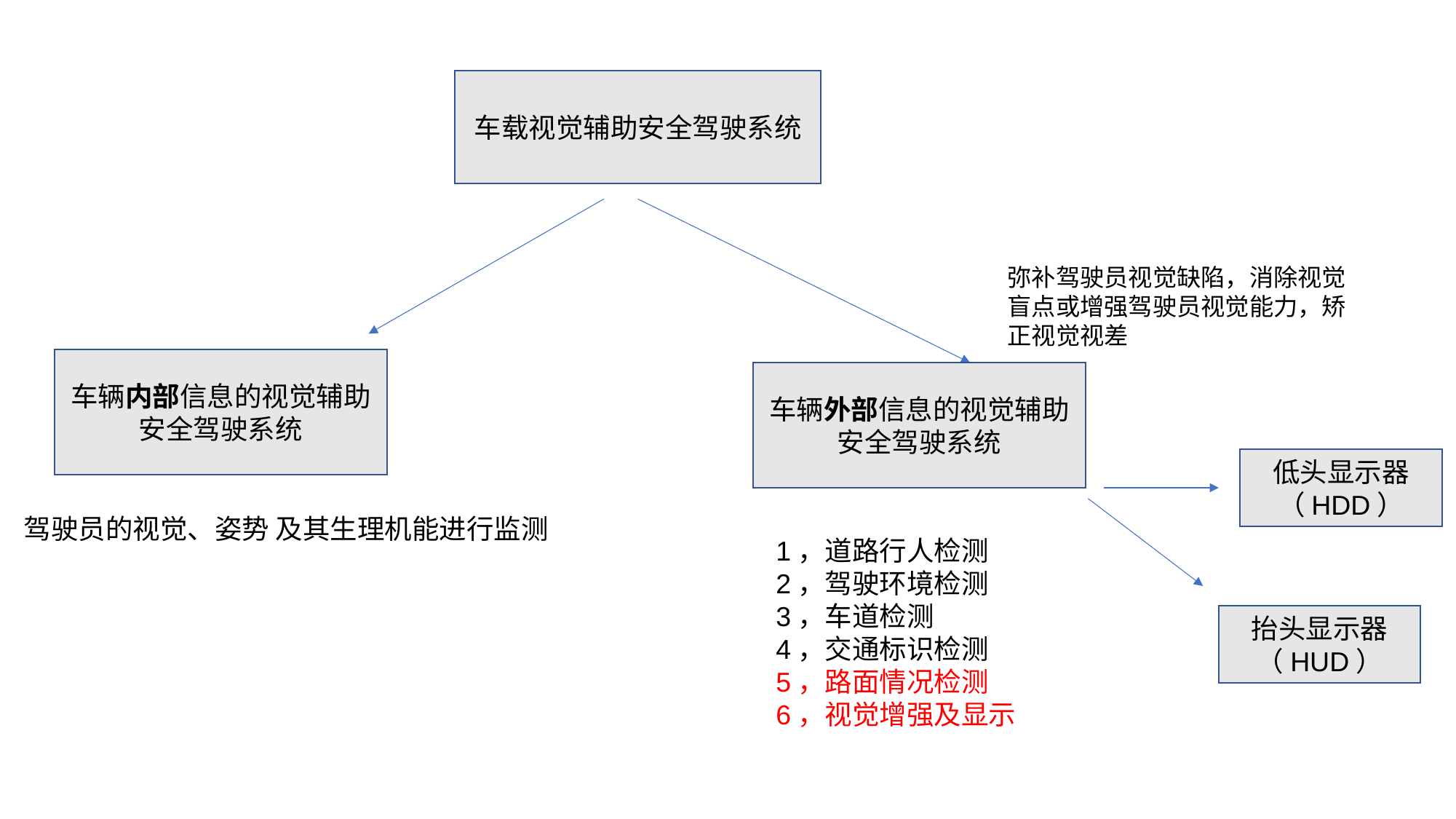

车载视觉辅助安全驾驶系统
弥补驾驶员视觉缺陷，消除视觉盲点或增强驾驶员视觉能力，矫正视觉视差
车辆内部信息的视觉辅助安全驾驶系统
车辆外部信息的视觉辅助安全驾驶系统
低头显示器（HDD）
驾驶员的视觉、姿势 及其生理机能进行监测
1，道路行人检测
2，驾驶环境检测
3，车道检测
4，交通标识检测
5，路面情况检测
6，视觉增强及显示
抬头显示器（HUD）